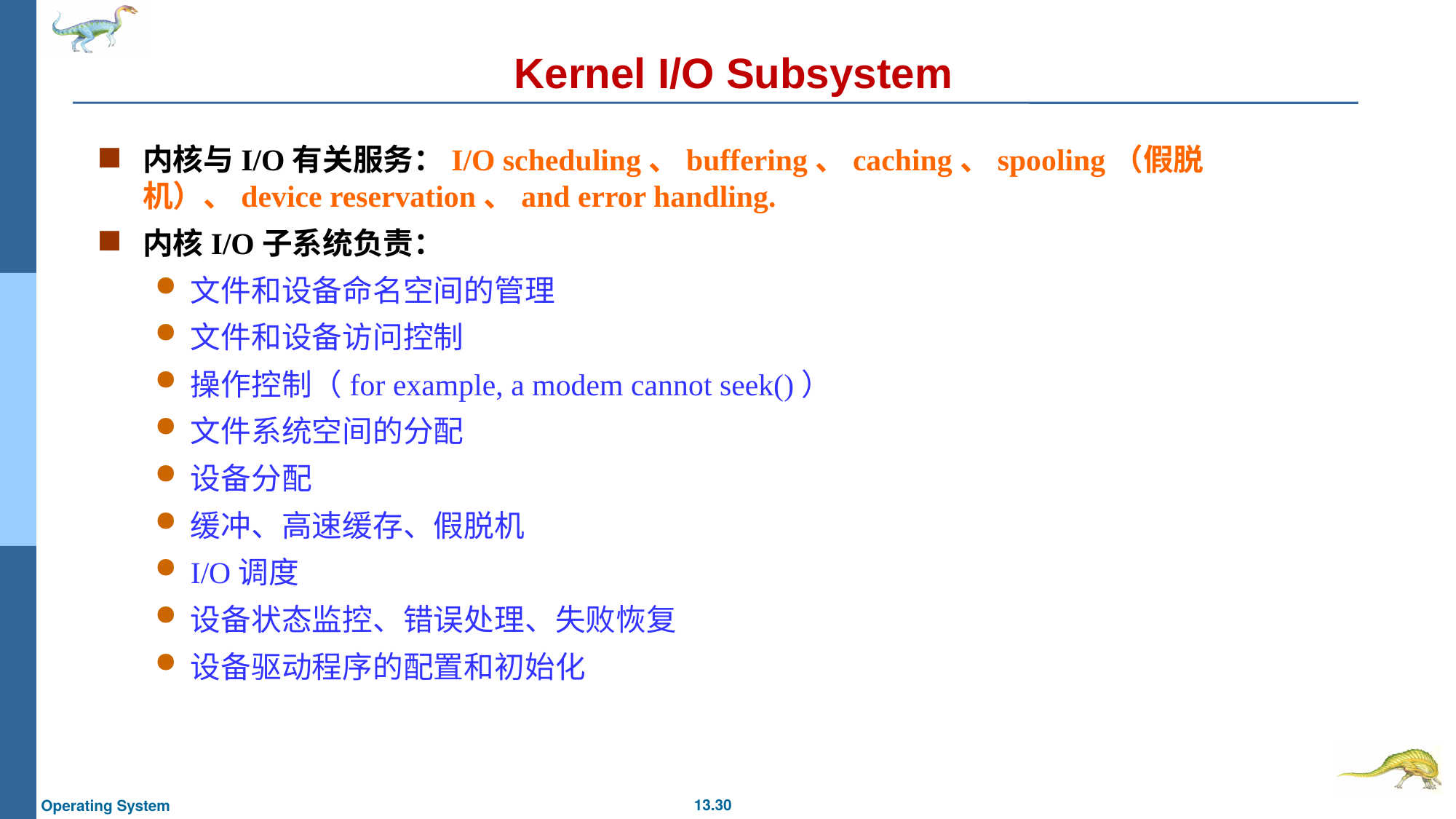

# Kernel I/O Subsystem
内核与I/O有关服务：I/O scheduling、buffering、caching、spooling（假脱机）、device reservation、and error handling.
内核I/O子系统负责：
文件和设备命名空间的管理
文件和设备访问控制
操作控制（for example, a modem cannot seek()）
文件系统空间的分配
设备分配
缓冲、高速缓存、假脱机
I/O调度
设备状态监控、错误处理、失败恢复
设备驱动程序的配置和初始化